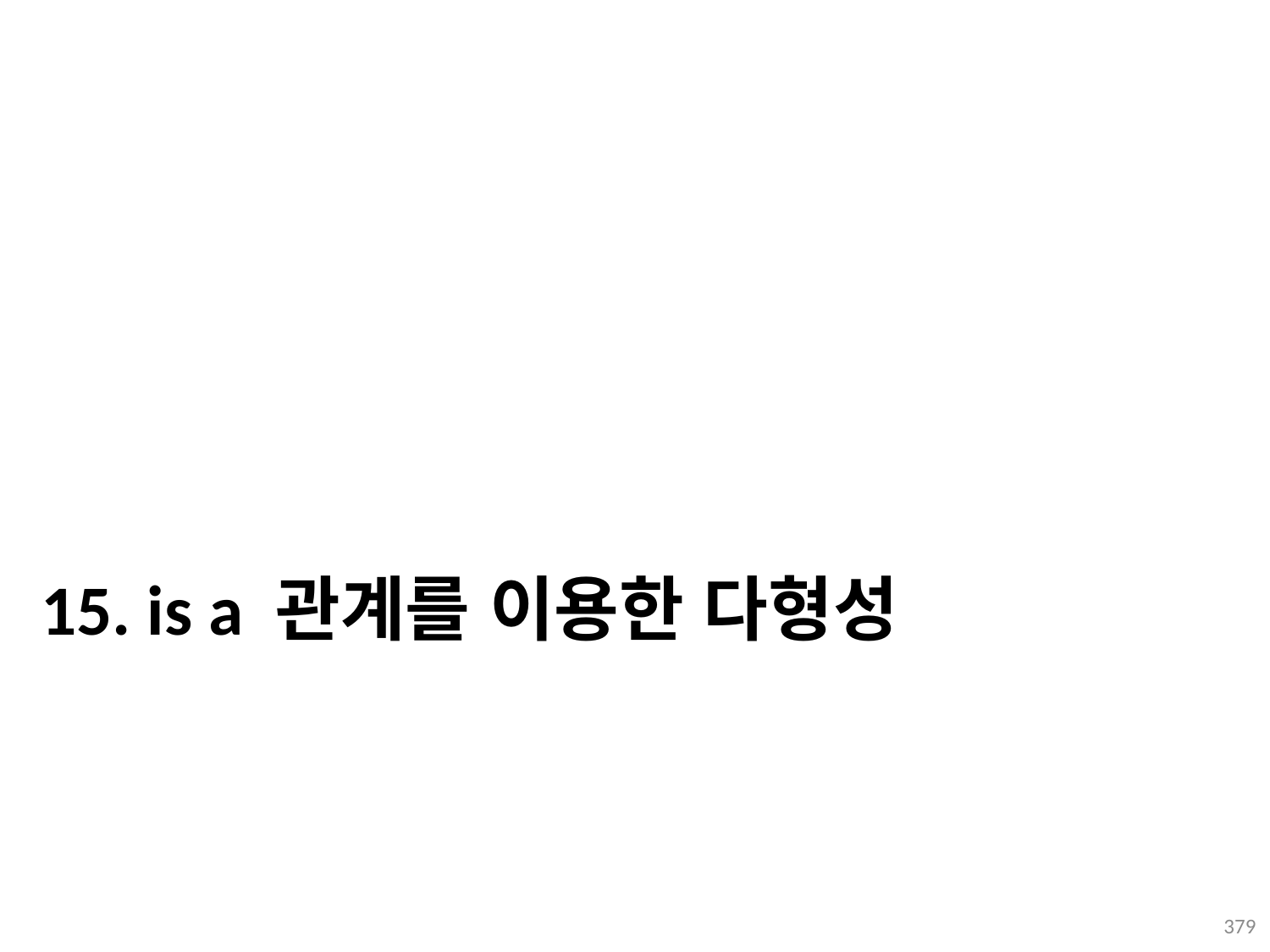

# 15. is a 관계를 이용한 다형성
379